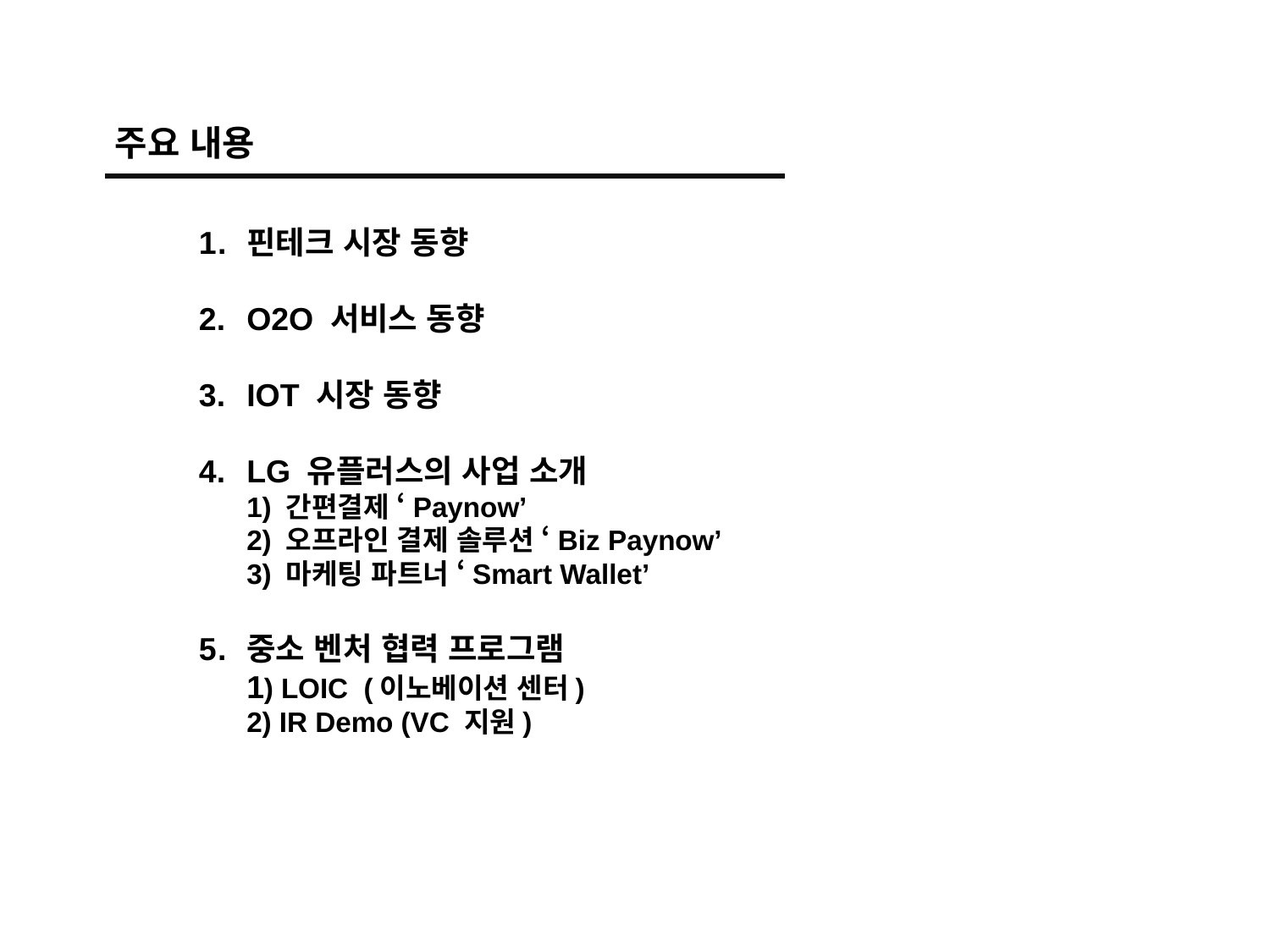

주요 내용
핀테크 시장 동향

O2O 서비스 동향

IOT 시장 동향

LG 유플러스의 사업 소개
1) 간편결제 ‘Paynow’
2) 오프라인 결제 솔루션 ‘Biz Paynow’
3) 마케팅 파트너 ‘Smart Wallet’

중소 벤처 협력 프로그램
1) LOIC  (이노베이션 센터)
2) IR Demo (VC 지원)